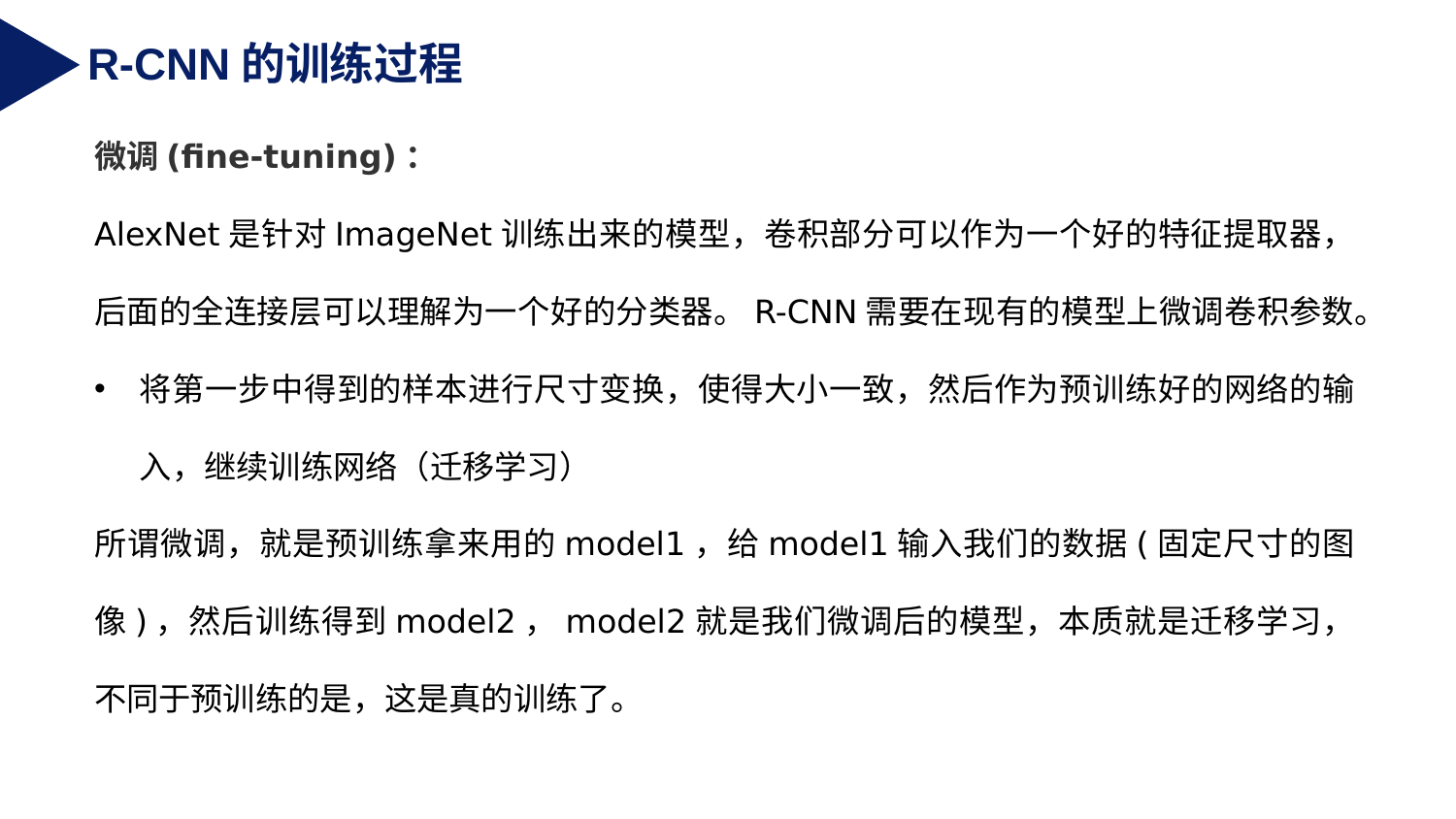

R-CNN的训练过程
微调(fine-tuning)：
AlexNet是针对ImageNet训练出来的模型，卷积部分可以作为一个好的特征提取器，后面的全连接层可以理解为一个好的分类器。R-CNN需要在现有的模型上微调卷积参数。
将第一步中得到的样本进行尺寸变换，使得大小一致，然后作为预训练好的网络的输入，继续训练网络（迁移学习）
所谓微调，就是预训练拿来用的model1，给model1输入我们的数据(固定尺寸的图像)，然后训练得到model2，model2就是我们微调后的模型，本质就是迁移学习，不同于预训练的是，这是真的训练了。